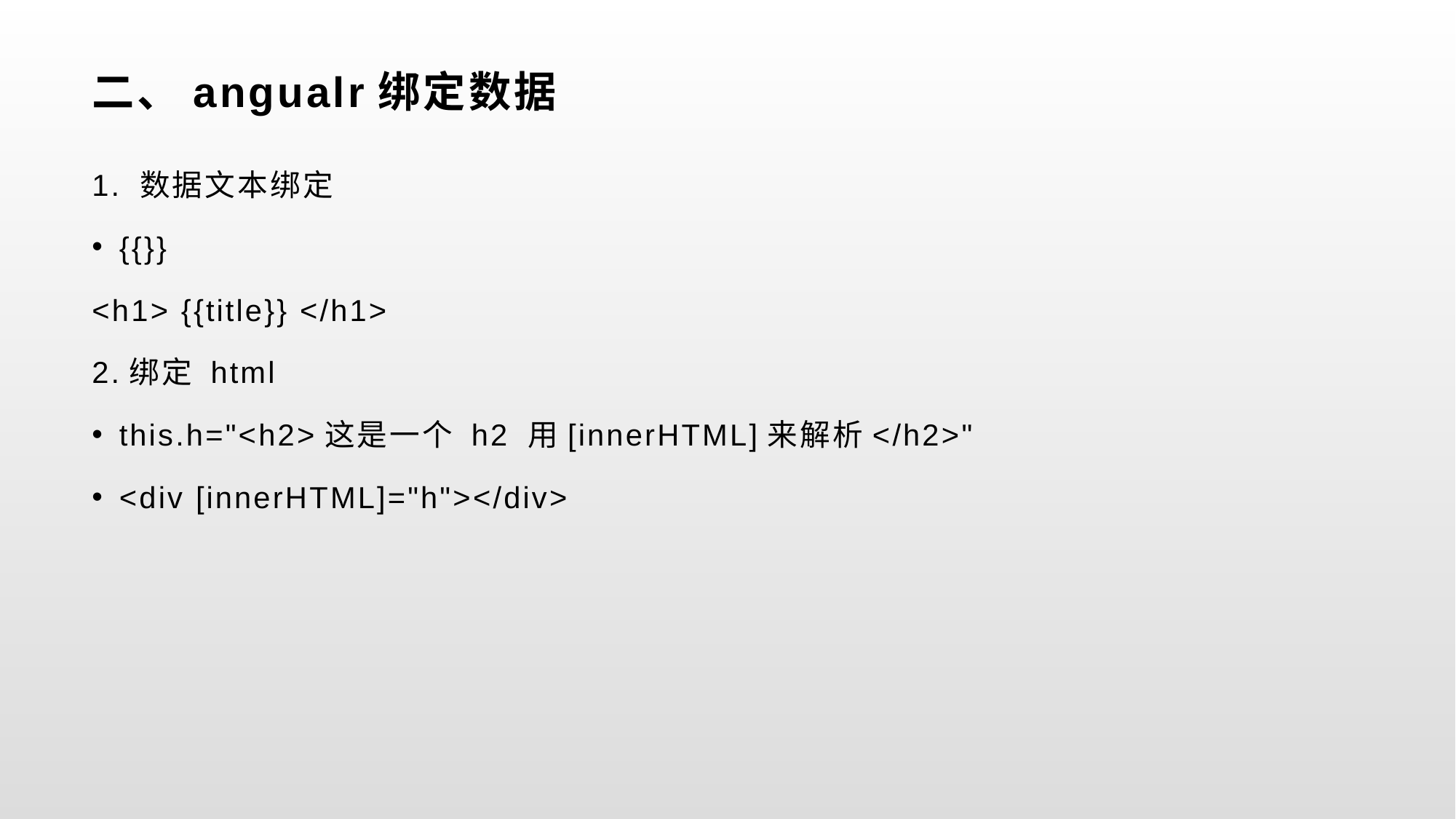

# 二、angualr绑定数据
1. 数据文本绑定
{{}}
<h1> {{title}} </h1>
2.绑定 html
this.h="<h2>这是一个 h2 用[innerHTML]来解析</h2>"
<div [innerHTML]="h"></div>